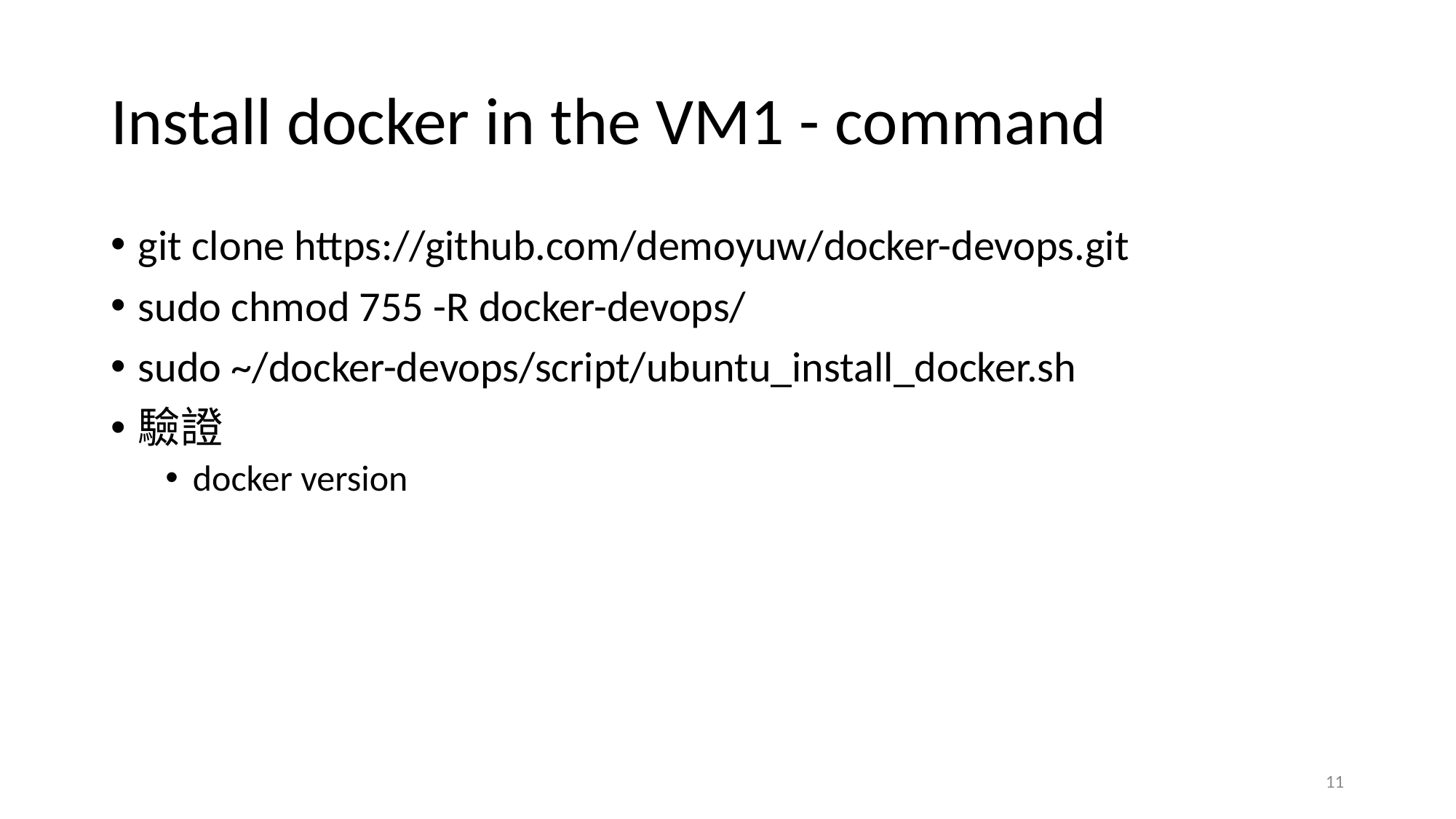

# Install docker in the VM1 - command
git clone https://github.com/demoyuw/docker-devops.git
sudo chmod 755 -R docker-devops/
sudo ~/docker-devops/script/ubuntu_install_docker.sh
驗證
docker version

11